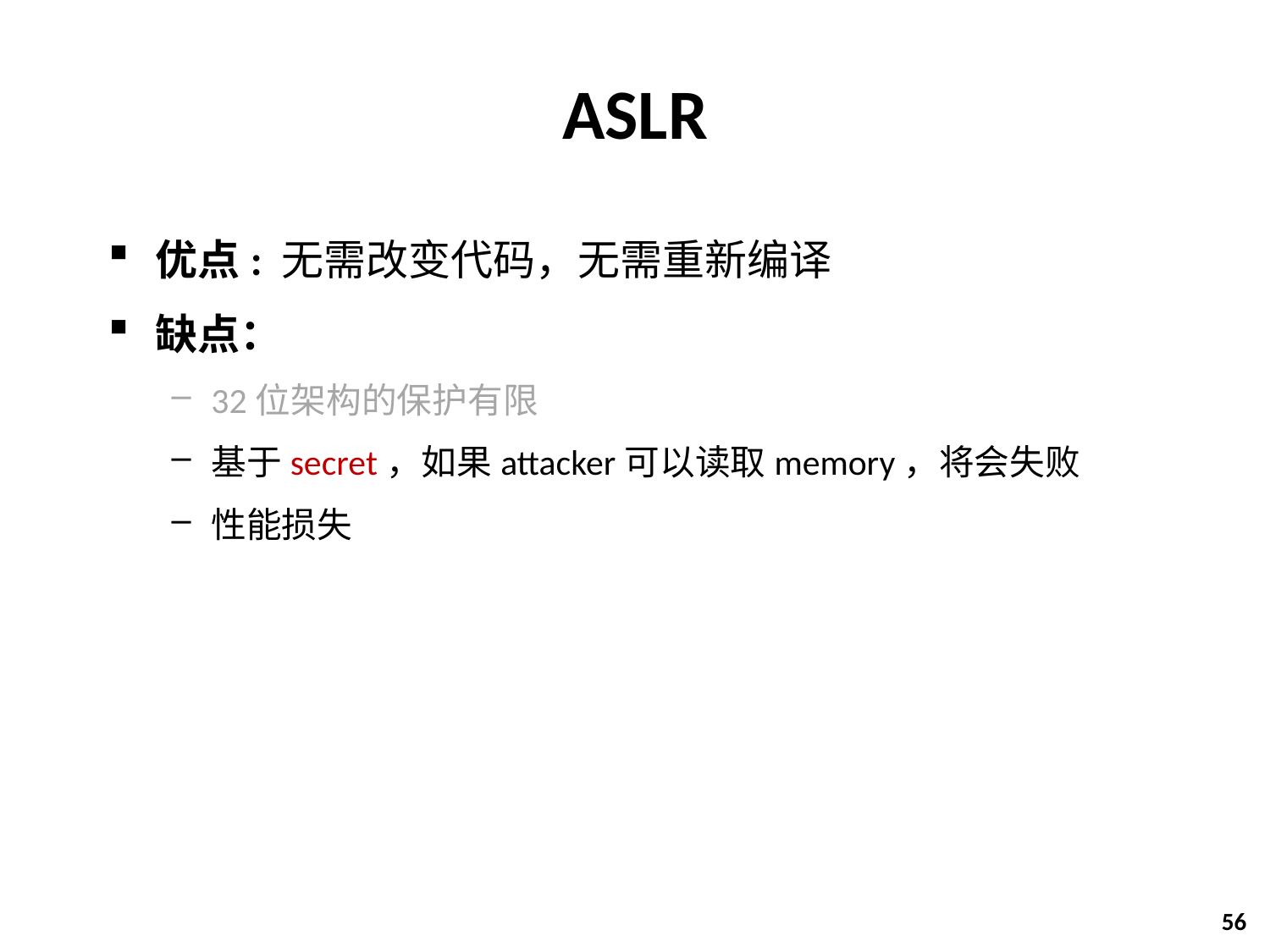

# ASLR
优点: 无需改变代码，无需重新编译
缺点：
32位架构的保护有限
基于secret，如果attacker可以读取memory，将会失败
性能损失
56